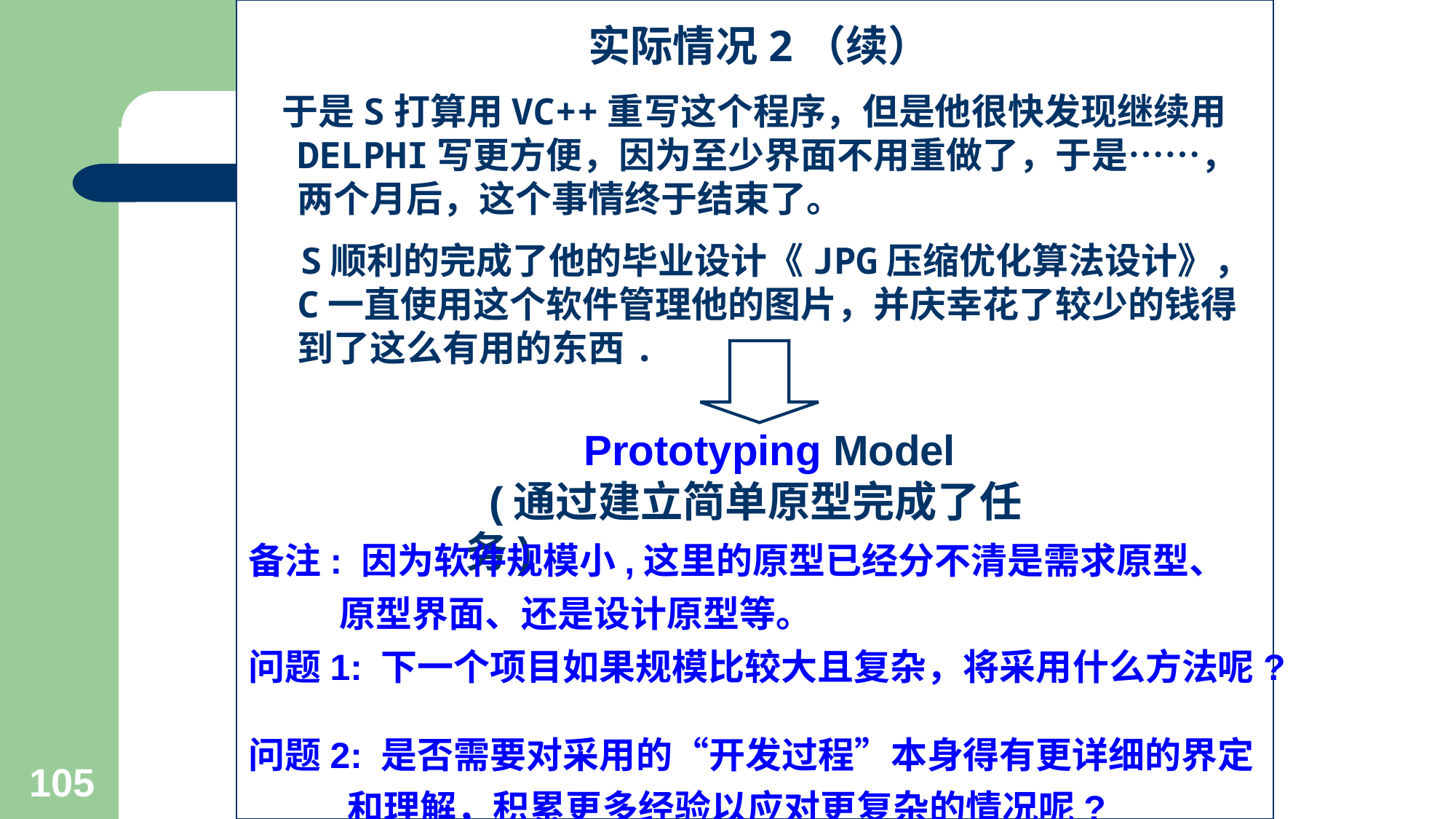

实际情况2（续）
  于是S打算用VC++重写这个程序，但是他很快发现继续用DELPHI写更方便，因为至少界面不用重做了，于是……，两个月后，这个事情终于结束了。
  S顺利的完成了他的毕业设计《JPG压缩优化算法设计》，C一直使用这个软件管理他的图片，并庆幸花了较少的钱得到了这么有用的东西.

          Prototyping Model
  (通过建立简单原型完成了任务)
备注: 因为软件规模小,这里的原型已经分不清是需求原型、
          原型界面、还是设计原型等。
问题1: 下一个项目如果规模比较大且复杂，将采用什么方法呢?
问题2: 是否需要对采用的“开发过程”本身得有更详细的界定
           和理解，积累更多经验以应对更复杂的情况呢?
105